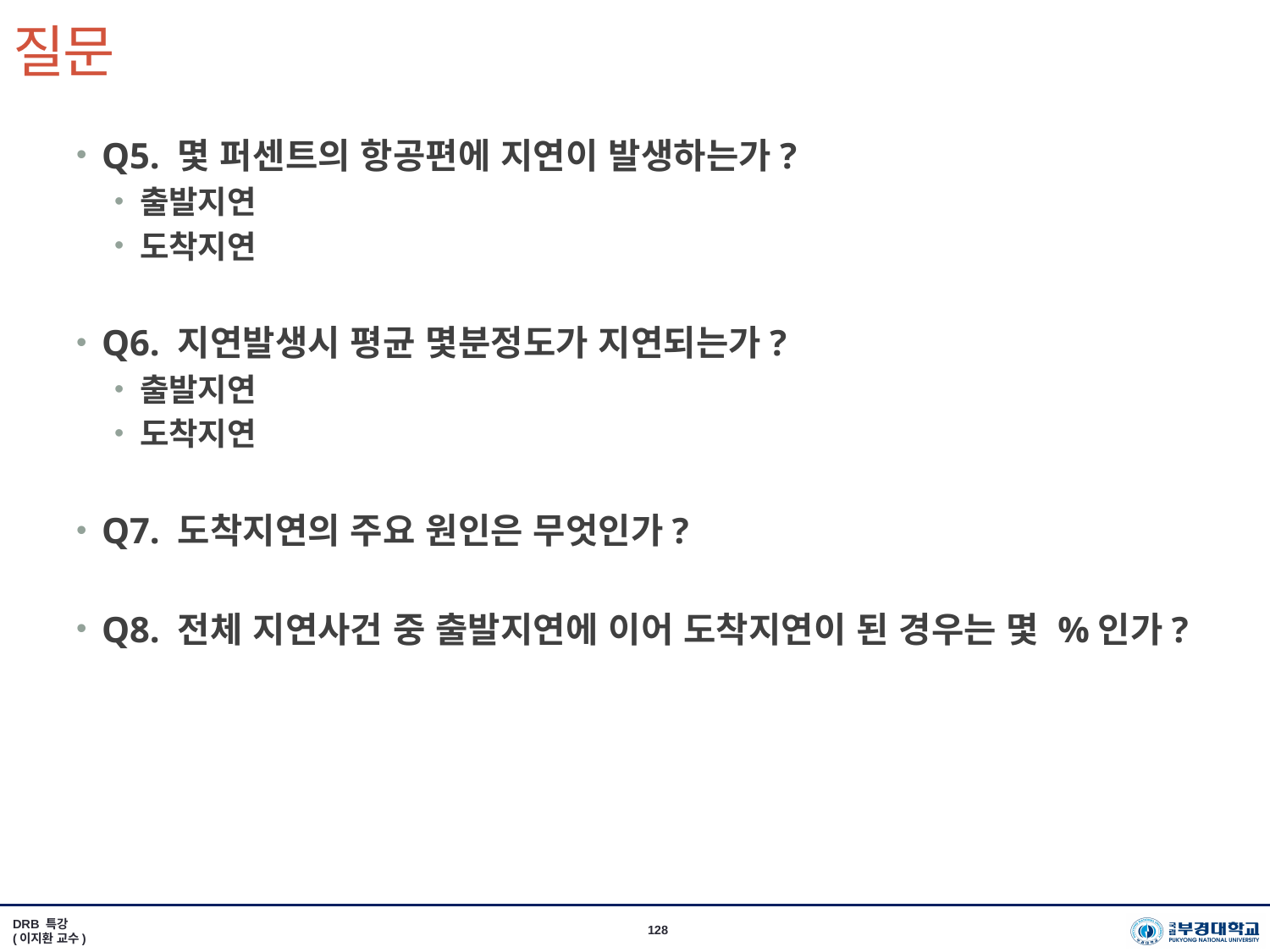

# 질문
Q5. 몇 퍼센트의 항공편에 지연이 발생하는가?
출발지연
도착지연

Q6. 지연발생시 평균 몇분정도가 지연되는가?
출발지연
도착지연

Q7. 도착지연의 주요 원인은 무엇인가?

Q8. 전체 지연사건 중 출발지연에 이어 도착지연이 된 경우는 몇 %인가?
DRB 특강
(이지환 교수)